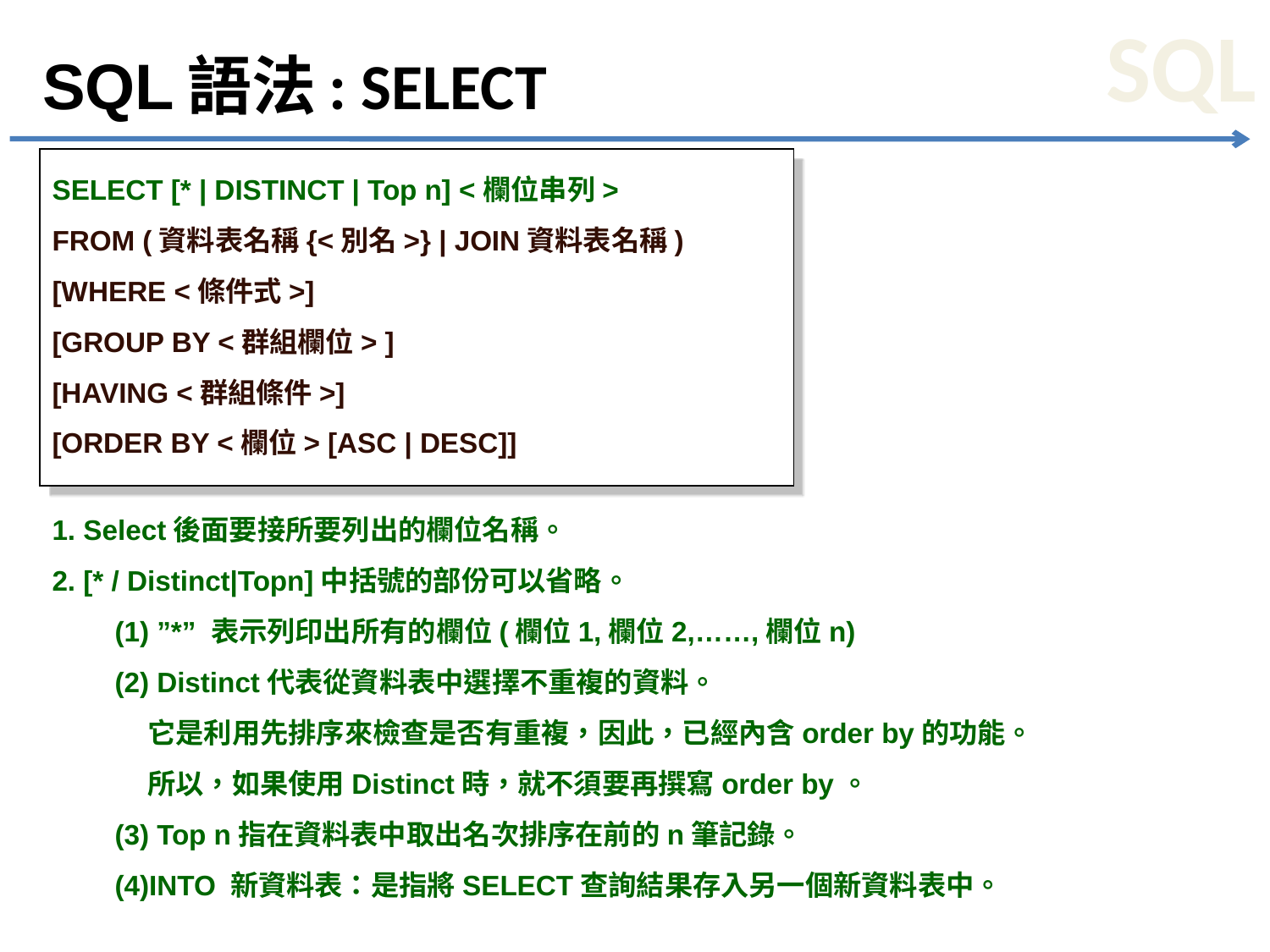

# SQL語法: SELECT
SELECT [* | DISTINCT | Top n] <欄位串列>
FROM (資料表名稱{<別名>} | JOIN資料表名稱)
[WHERE <條件式>]
[GROUP BY <群組欄位> ]
[HAVING <群組條件>]
[ORDER BY <欄位> [ASC | DESC]]
1. Select後面要接所要列出的欄位名稱。
2. [* / Distinct|Topn]中括號的部份可以省略。
        (1) ”*” 表示列印出所有的欄位(欄位1,欄位2,……,欄位n)
        (2) Distinct代表從資料表中選擇不重複的資料。
              它是利用先排序來檢查是否有重複，因此，已經內含order by的功能。
              所以，如果使用Distinct時，就不須要再撰寫order by。
        (3) Top n指在資料表中取出名次排序在前的n筆記錄。
        (4)INTO 新資料表：是指將SELECT查詢結果存入另一個新資料表中。